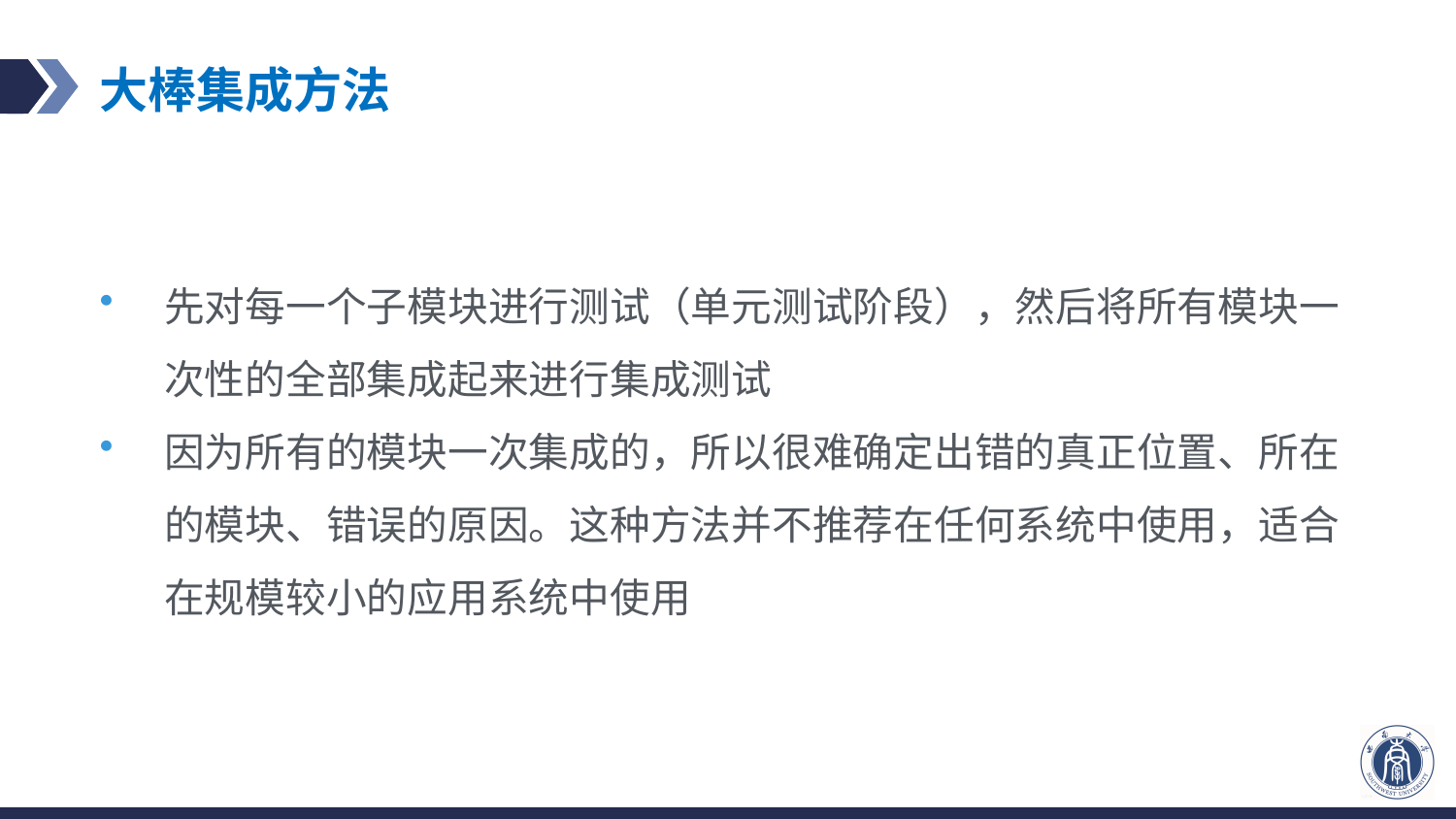

# 大棒集成方法
先对每一个子模块进行测试（单元测试阶段），然后将所有模块一次性的全部集成起来进行集成测试
因为所有的模块一次集成的，所以很难确定出错的真正位置、所在的模块、错误的原因。这种方法并不推荐在任何系统中使用，适合在规模较小的应用系统中使用